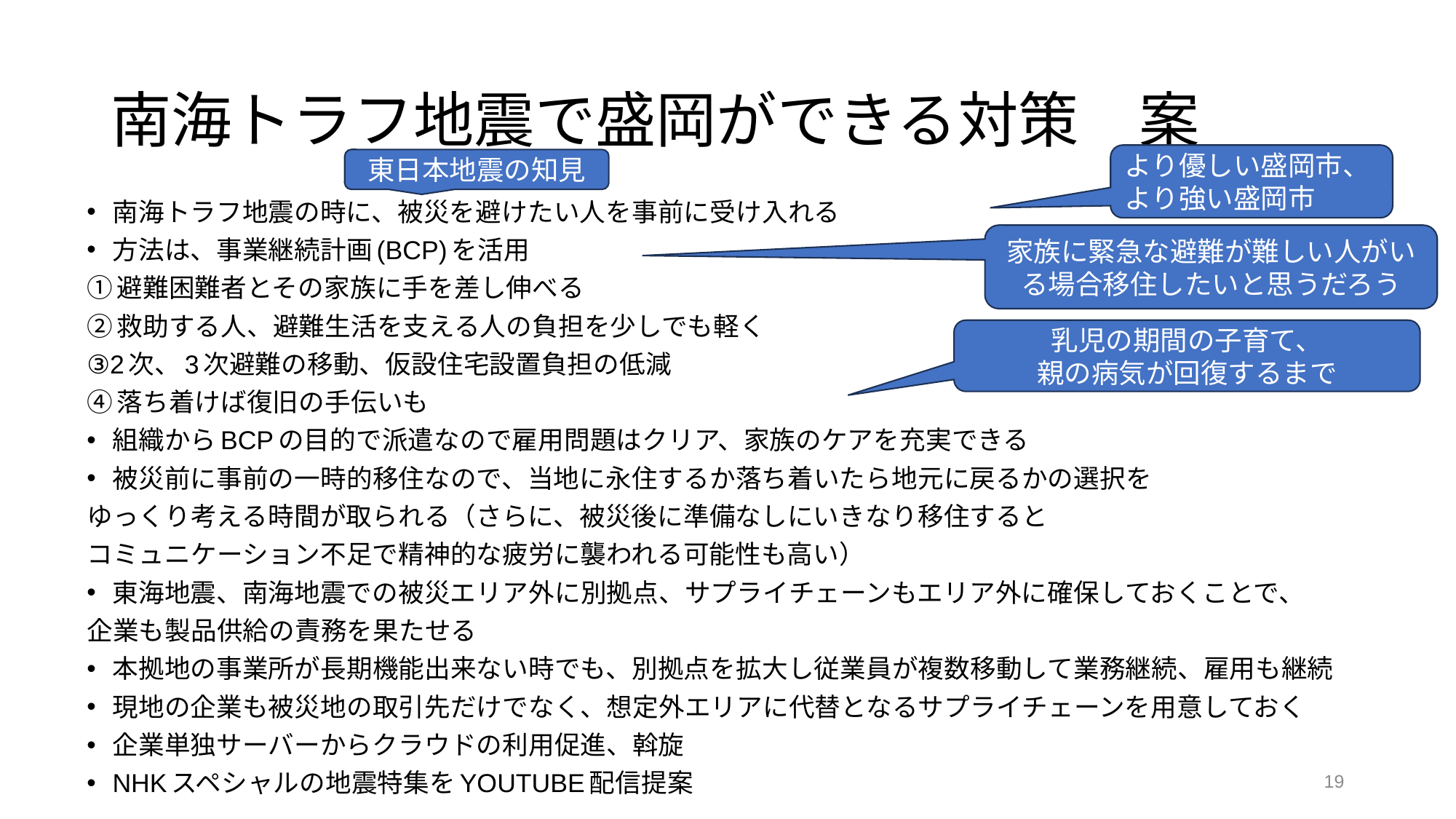

# 南海トラフ地震で盛岡ができる対策　案
より優しい盛岡市、より強い盛岡市
東日本地震の知見
南海トラフ地震の時に、被災を避けたい人を事前に受け入れる
方法は、事業継続計画(BCP)を活用
①避難困難者とその家族に手を差し伸べる
②救助する人、避難生活を支える人の負担を少しでも軽く
③2次、3次避難の移動、仮設住宅設置負担の低減
④落ち着けば復旧の手伝いも
組織からBCPの目的で派遣なので雇用問題はクリア、家族のケアを充実できる
被災前に事前の一時的移住なので、当地に永住するか落ち着いたら地元に戻るかの選択を
ゆっくり考える時間が取られる（さらに、被災後に準備なしにいきなり移住すると
コミュニケーション不足で精神的な疲労に襲われる可能性も高い）
東海地震、南海地震での被災エリア外に別拠点、サプライチェーンもエリア外に確保しておくことで、
企業も製品供給の責務を果たせる
本拠地の事業所が長期機能出来ない時でも、別拠点を拡大し従業員が複数移動して業務継続、雇用も継続
現地の企業も被災地の取引先だけでなく、想定外エリアに代替となるサプライチェーンを用意しておく
企業単独サーバーからクラウドの利用促進、斡旋
NHKスペシャルの地震特集をYOUTUBE配信提案
家族に緊急な避難が難しい人がいる場合移住したいと思うだろう
乳児の期間の子育て、
親の病気が回復するまで
19